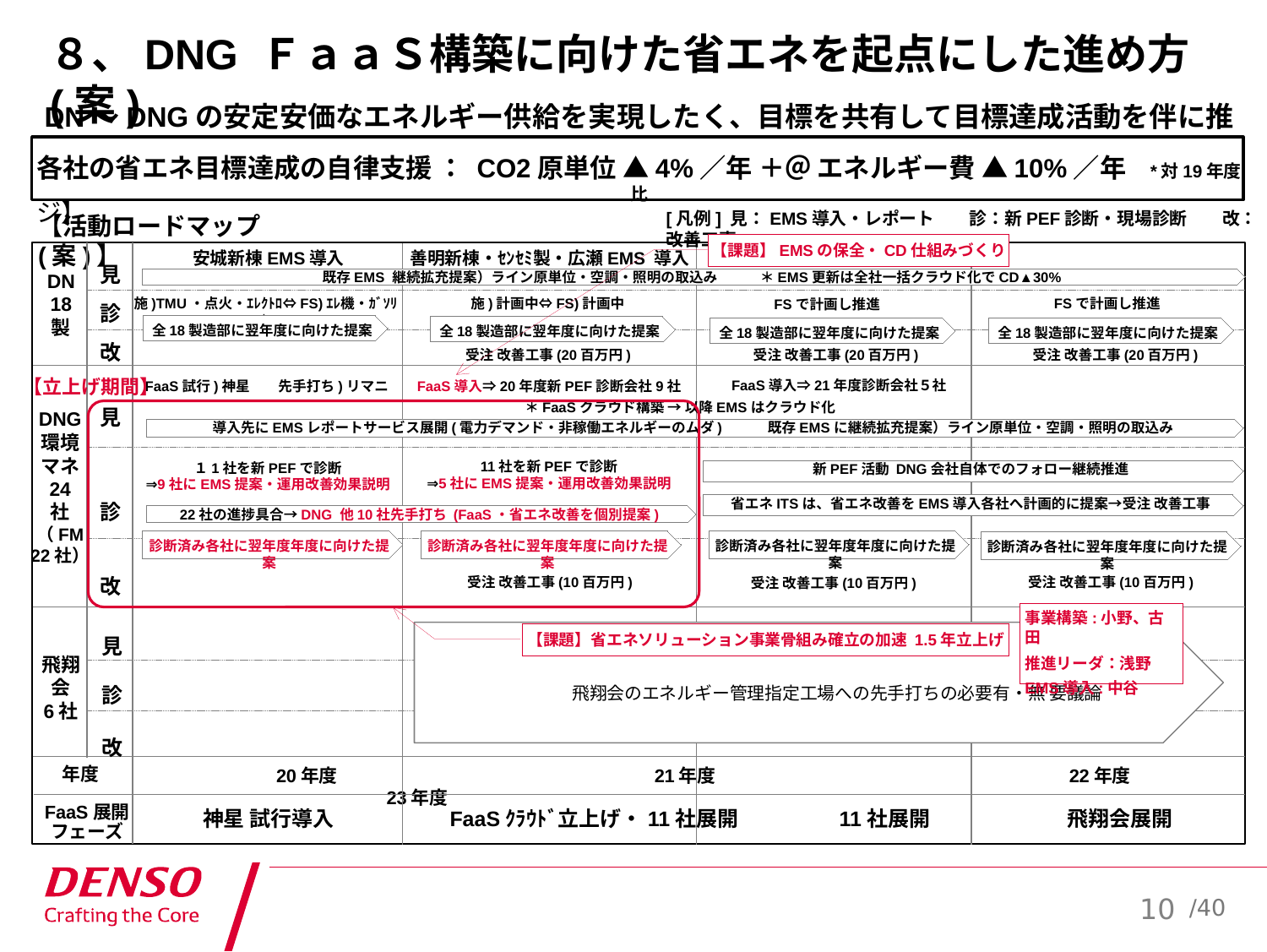

# ８、DNG ＦａａＳ構築に向けた省エネを起点にした進め方(案)
DN～DNGの安定安価なエネルギー供給を実現したく、目標を共有して目標達成活動を伴に推進

各社の省エネ目標達成の自律支援 ： CO2原単位 ▲4%／年 ＋＠ エネルギー費 ▲10%／年　*対19年度比
【システムイメージ】
[凡例] 見：EMS導入・レポート　　診：新PEF診断・現場診断　　改：改善工事
【活動ロードマップ(案)】
【課題】EMSの保全・CD仕組みづくり
善明新棟・ｾﾝｾﾐ製・広瀬EMS 導入
安城新棟EMS導入
見
診
改

DN
18
製
既存EMS 継続拡充提案）ライン原単位・空調・照明の取込み　　　＊EMS更新は全社一括クラウド化でCD▲30%
施)TMU・点火・ｴﾚｸﾄﾛ⇔FS)ｴﾚ機・ｶﾞｿﾘﾝ
FSで計画し推進
施)計画中⇔FS)計画中
FSで計画し推進
全18製造部に翌年度に向けた提案
全18製造部に翌年度に向けた提案
全18製造部に翌年度に向けた提案
全18製造部に翌年度に向けた提案
受注 改善工事(20百万円)
受注 改善工事(20百万円)
受注 改善工事(20百万円)
見
診
改
【立上げ期間】
FaaS導入⇒21年度診断会社５社
FaaS試行)神星　　先手打ち)リマニ
FaaS導入⇒20年度新PEF診断会社9社
＊FaaSクラウド構築 → 以降EMSはクラウド化

DNG
環境
マネ
24
社
（FM
22社）
導入先にEMSレポートサービス展開(電力デマンド・非稼働エネルギーのムダ)　　　既存EMSに継続拡充提案）ライン原単位・空調・照明の取込み
11社を新PEFで診断
⇒5社にEMS提案・運用改善効果説明
１1社を新PEFで診断
⇒9社にEMS提案・運用改善効果説明
新PEF活動 DNG会社自体でのフォロー継続推進

省エネITSは、省エネ改善をEMS導入各社へ計画的に提案→受注 改善工事
22社の進捗具合→DNG 他10社先手打ち (FaaS・省エネ改善を個別提案)
診断済み各社に翌年度年度に向けた提案
診断済み各社に翌年度年度に向けた提案
診断済み各社に翌年度年度に向けた提案
診断済み各社に翌年度年度に向けた提案
受注 改善工事(10百万円)
受注 改善工事(10百万円)
受注 改善工事(10百万円)
事業構築:小野、古田
推進リーダ：浅野
EMS導入:中谷
見
診
改

　　　　　　　　　飛翔会のエネルギー管理指定工場への先手打ちの必要有・無 要議論
【課題】省エネソリューション事業骨組み確立の加速 1.5年立上げ
飛翔
会
6社
年度
　　　　　　20年度　　　　　　　　　　　　　　　　　21年度　　　　　　　　　　　　　　　　　　　22年度　　　　　　　　　　　　　　　　　23年度
FaaS展開
フェーズ
神星 試行導入　　　　　 FaaSｸﾗｳﾄﾞ立上げ・11社展開　　           11社展開　                        飛翔会展開
10